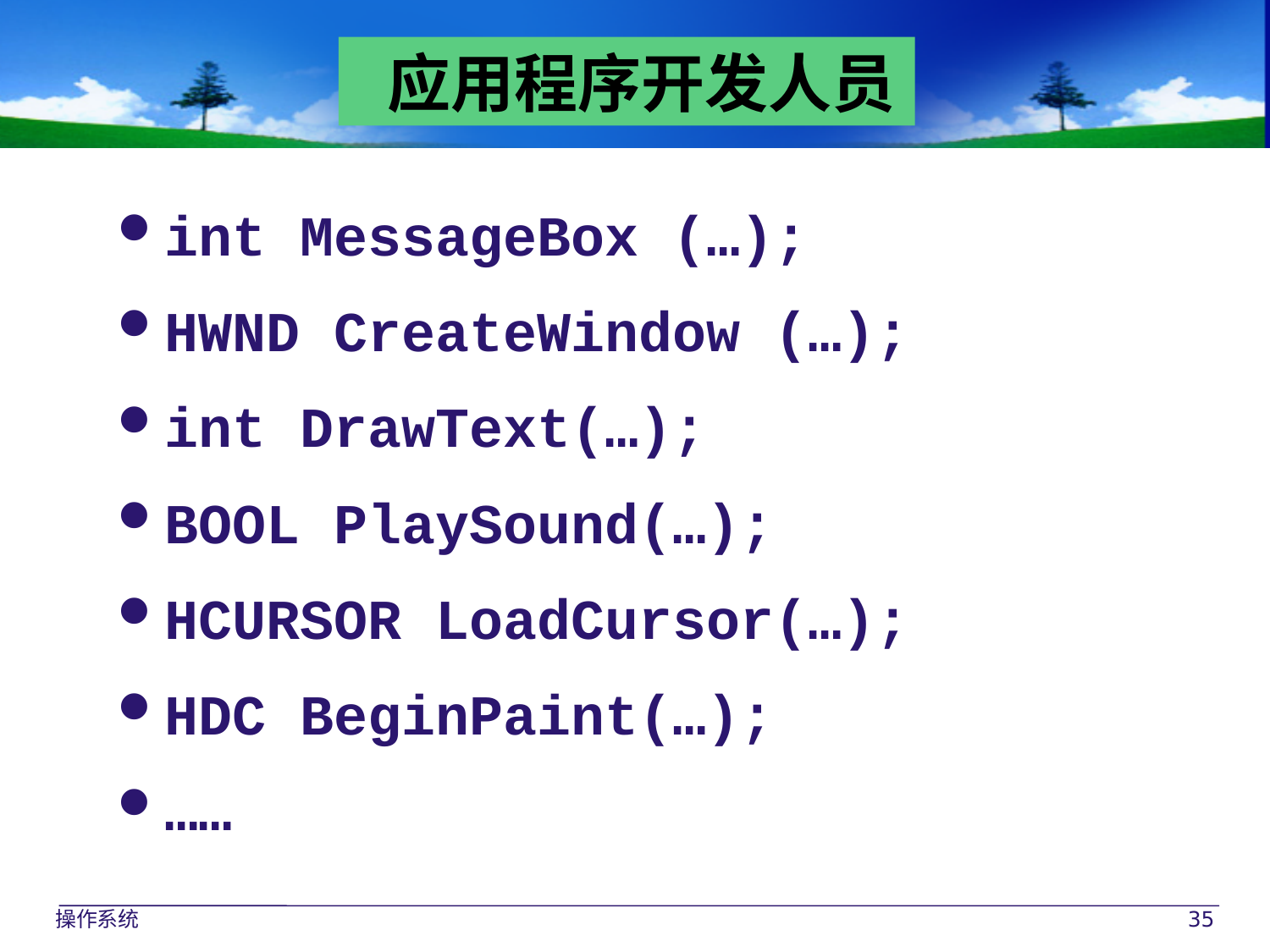

应用程序开发人员
int MessageBox (…);
HWND CreateWindow (…);
int DrawText(…);
BOOL PlaySound(…);
HCURSOR LoadCursor(…);
HDC BeginPaint(…);
……
操作系统
35